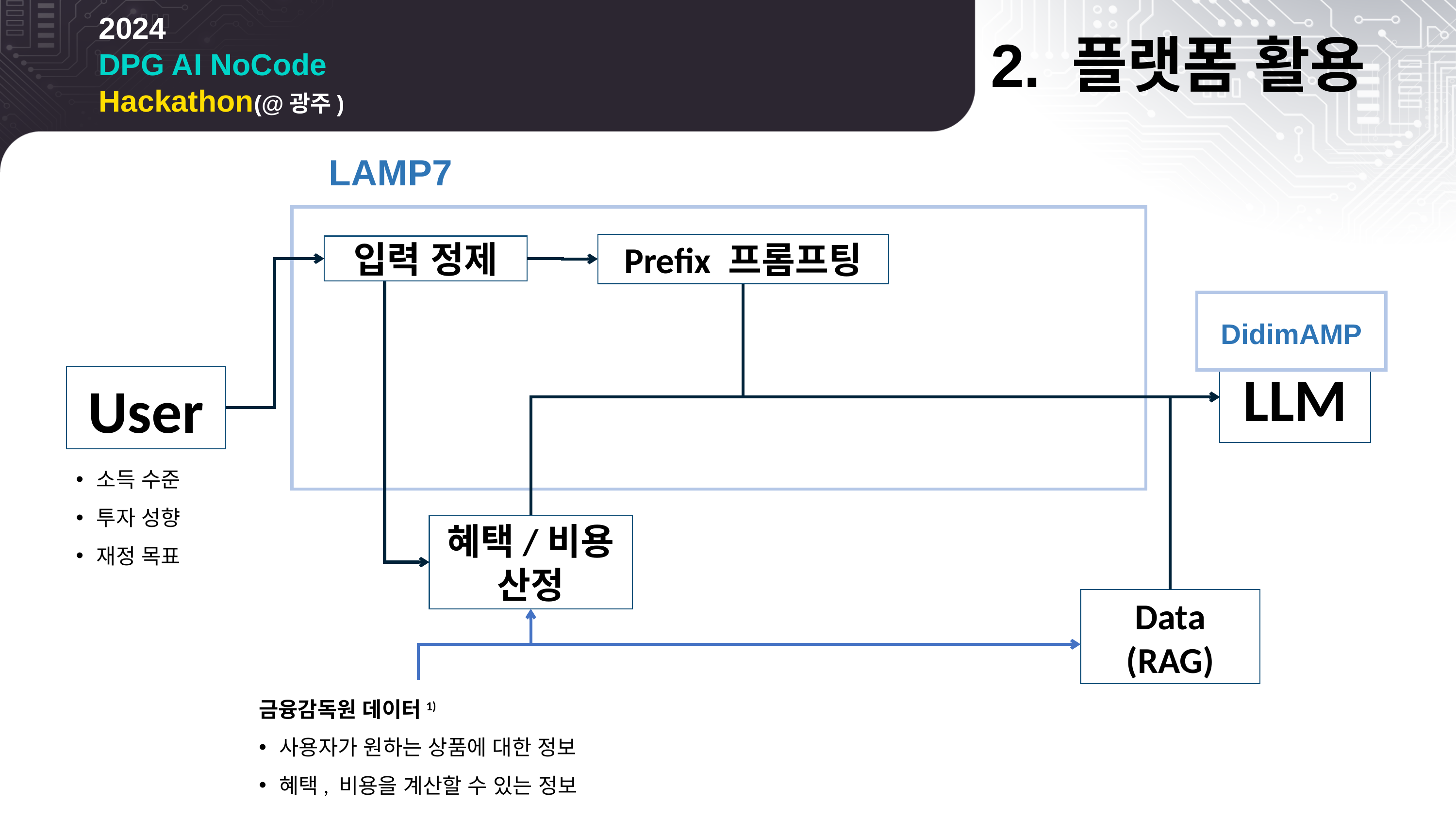

2. 플랫폼 활용
LAMP7

Prefix 프롬프팅
입력 정제

DidimAMP
LLM
User
소득 수준
투자 성향
재정 목표
혜택/비용 산정
Data
(RAG)
금융감독원 데이터1)
사용자가 원하는 상품에 대한 정보
혜택, 비용을 계산할 수 있는 정보